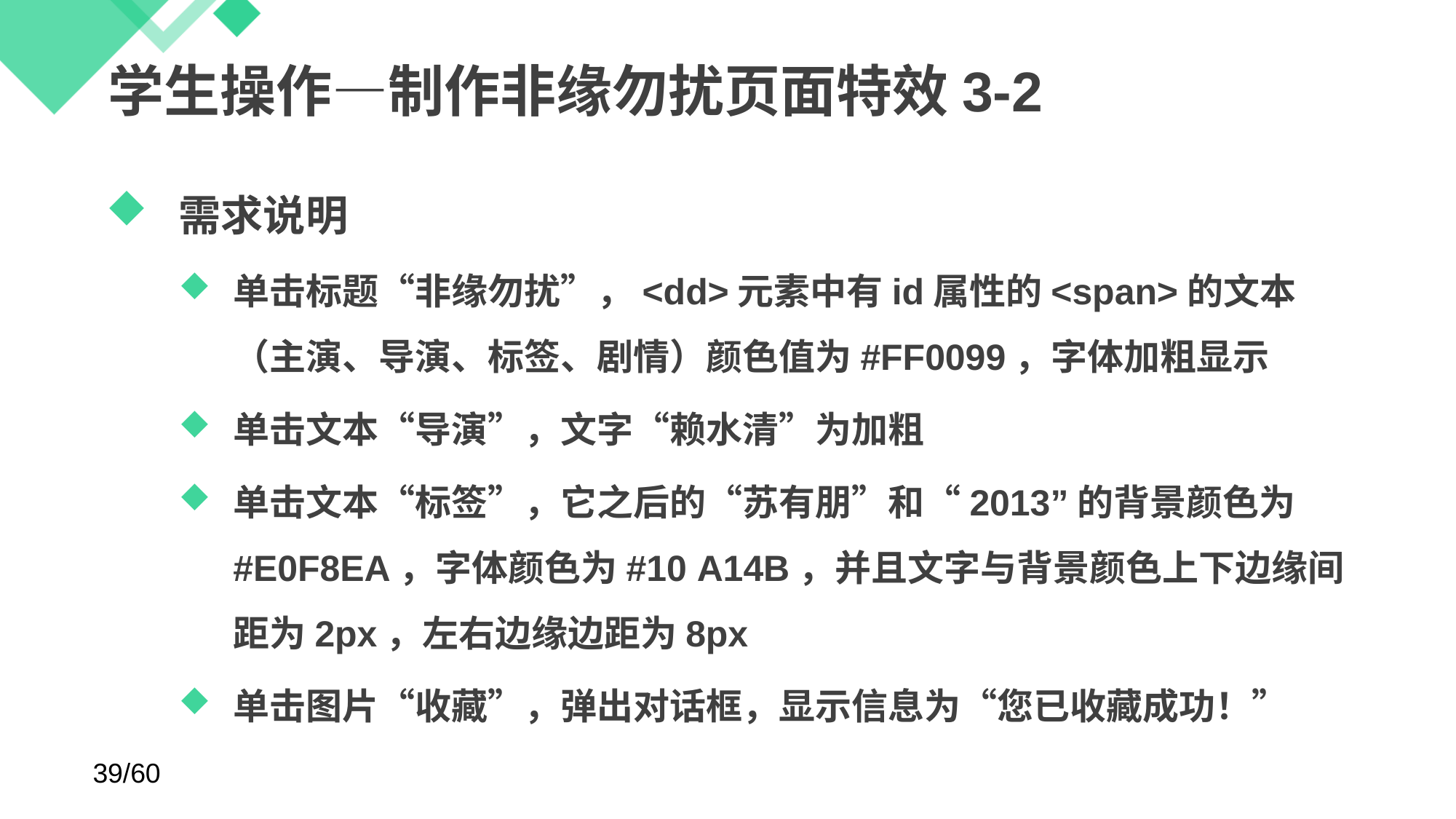

# 学生操作—制作非缘勿扰页面特效3-2
需求说明
单击标题“非缘勿扰”，<dd>元素中有id属性的<span>的文本（主演、导演、标签、剧情）颜色值为#FF0099，字体加粗显示
单击文本“导演”，文字“赖水清”为加粗
单击文本“标签”，它之后的“苏有朋”和“2013”的背景颜色为#E0F8EA，字体颜色为#10 A14B，并且文字与背景颜色上下边缘间距为2px，左右边缘边距为8px
单击图片“收藏”，弹出对话框，显示信息为“您已收藏成功！”